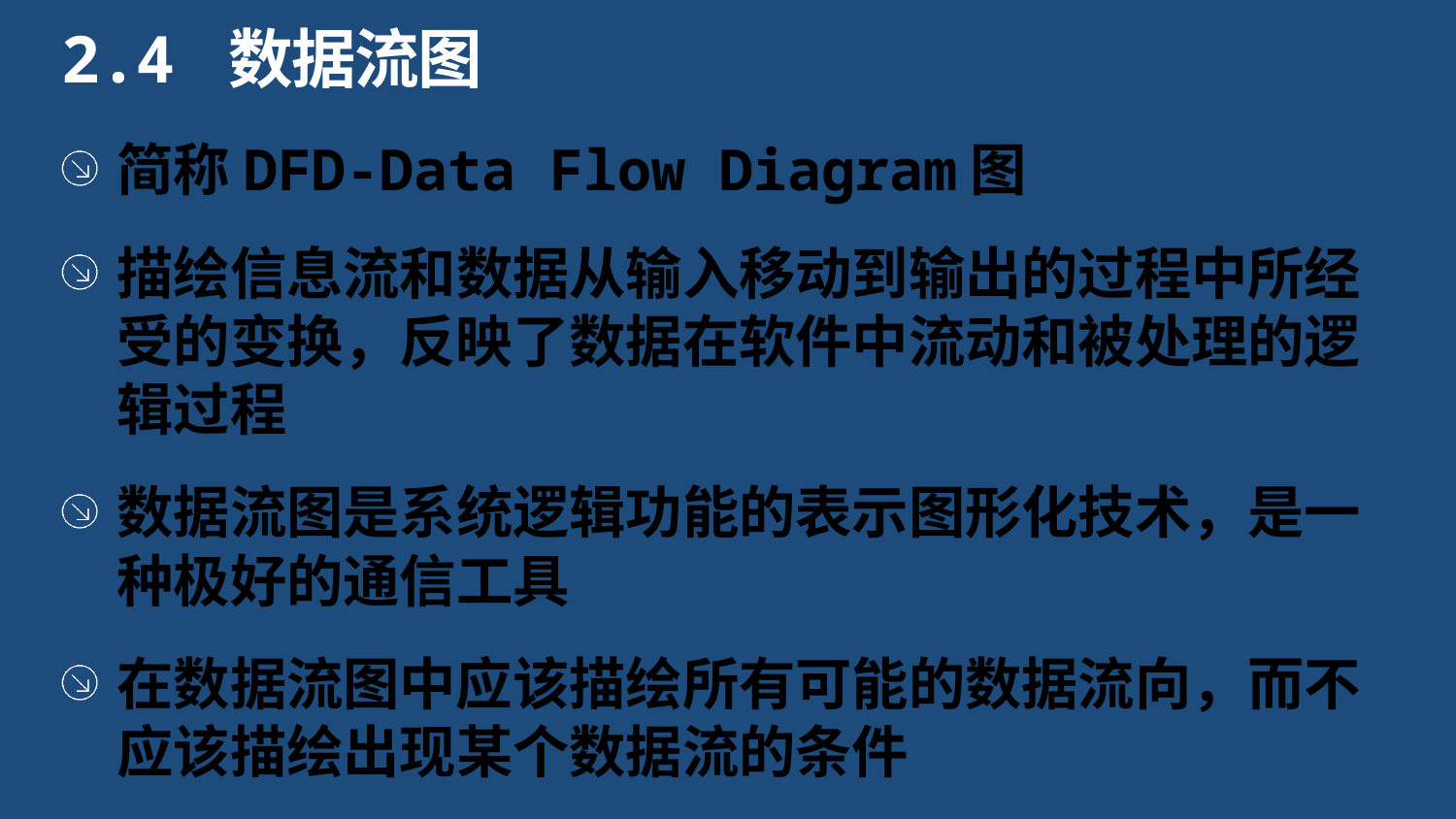

2.4 数据流图
简称DFD-Data Flow Diagram图
描绘信息流和数据从输入移动到输出的过程中所经受的变换，反映了数据在软件中流动和被处理的逻辑过程
数据流图是系统逻辑功能的表示图形化技术，是一种极好的通信工具
在数据流图中应该描绘所有可能的数据流向，而不应该描绘出现某个数据流的条件